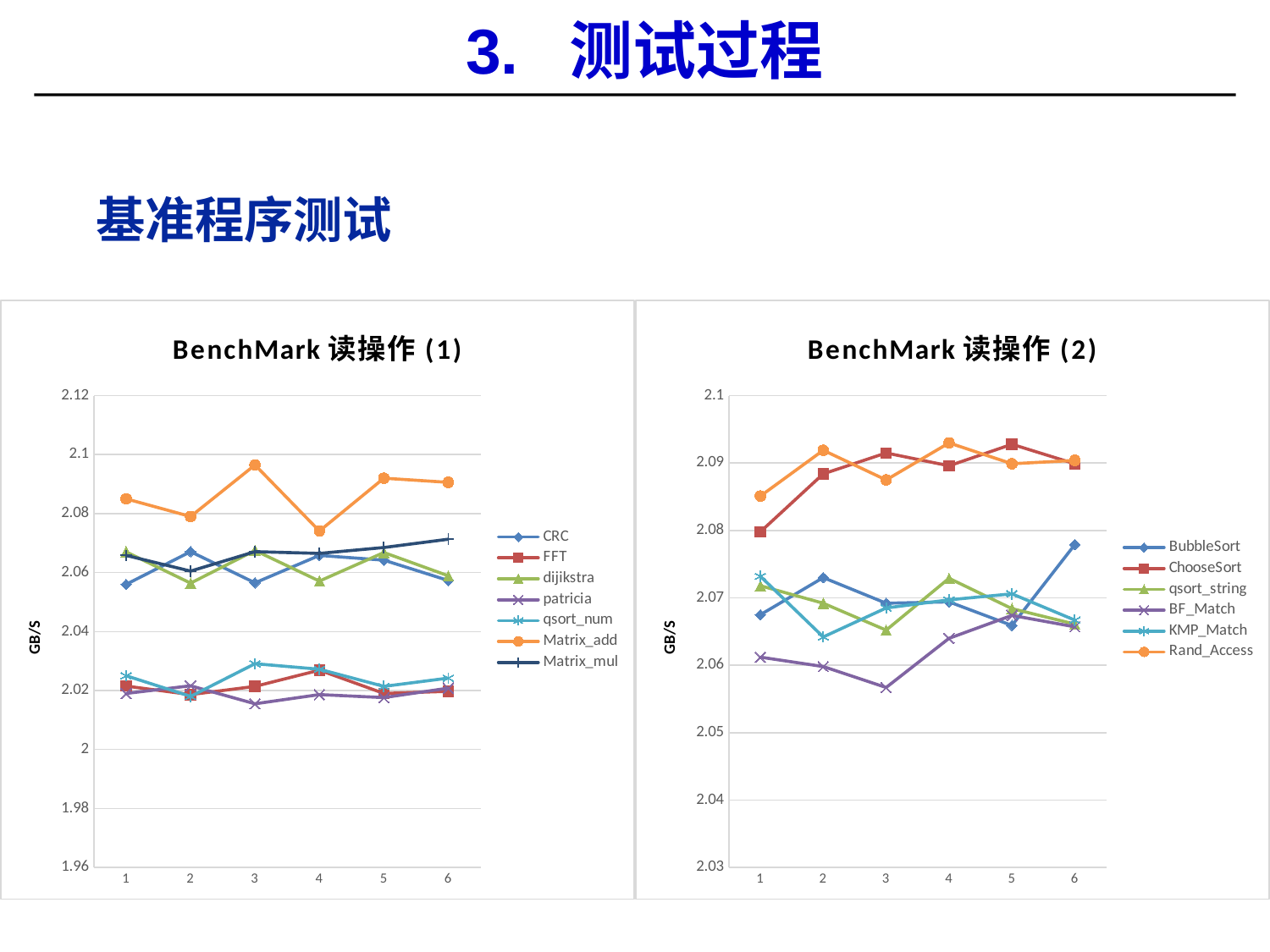

# 3.  测试过程
基准程序测试

### Chart: BenchMark读操作(1)

| Category | CRC | FFT | dijikstra | patricia | qsort_num | Matrix_add | Matrix_mul |
|---|---|---|---|---|---|---|---|

### Chart: BenchMark读操作(2)

| Category | BubbleSort | ChooseSort | qsort_string | BF_Match | KMP_Match | Rand_Access |
|---|---|---|---|---|---|---|
| 1 | 2.0675 | 2.079799999999999 | 2.071799999999999 | 2.0612 | 2.0732 | 2.0851 |
| 2 | 2.073 | 2.0884 | 2.0692 | 2.059799999999999 | 2.0642 | 2.091899999999999 |
| 3 | 2.0692 | 2.091499999999999 | 2.0652 | 2.0566999999999993 | 2.0685 | 2.0875 |
| 4 | 2.0694 | 2.0896 | 2.0728999999999993 | 2.064 | 2.0697 | 2.093 |
| 5 | 2.0659 | 2.092799999999999 | 2.0684 | 2.0674 | 2.0705999999999998 | 2.0899 |
| 6 | 2.0779 | 2.0899 | 2.0661 | 2.0657 | 2.0667 | 2.0904 |